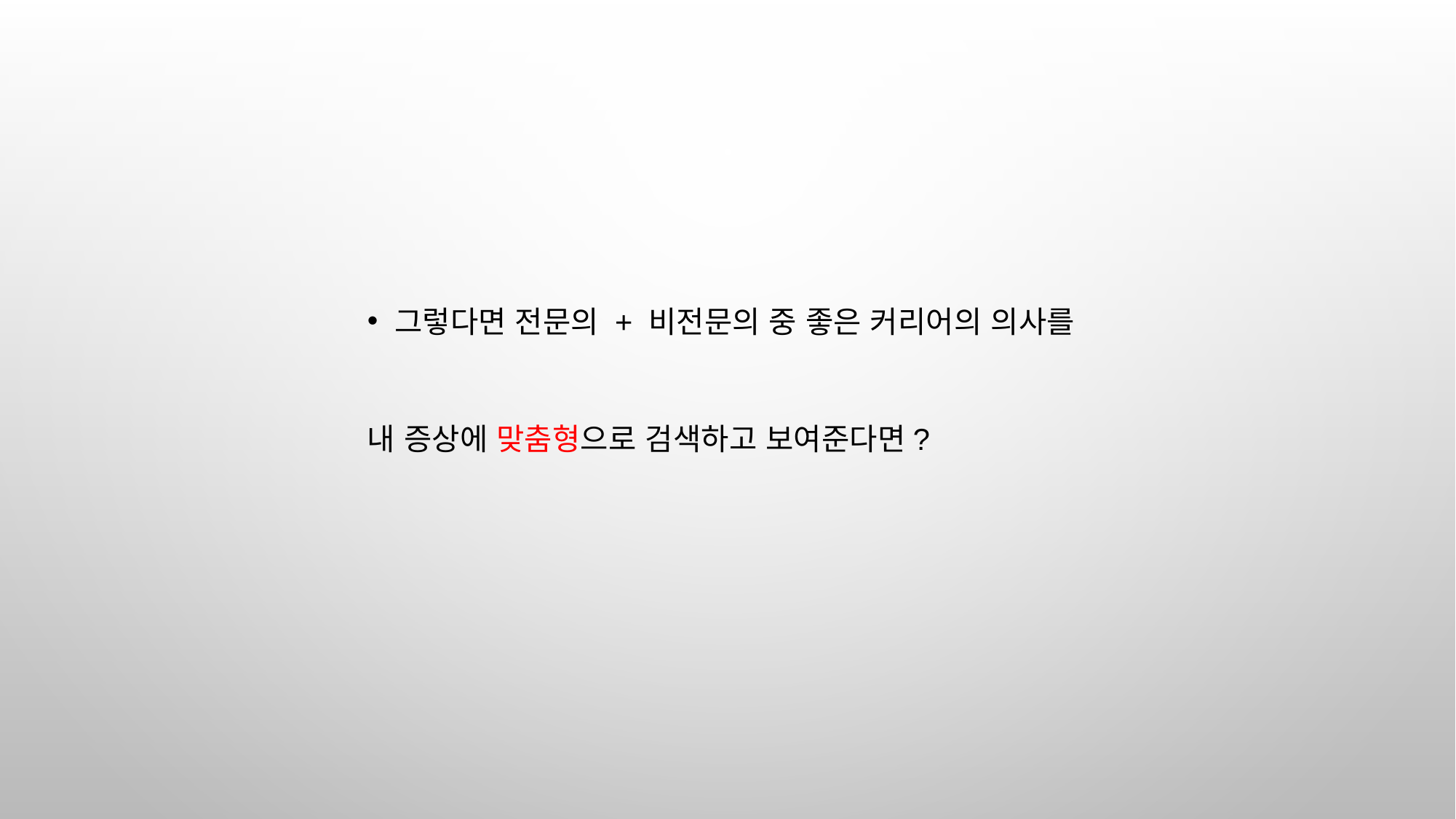

그렇다면 전문의 + 비전문의 중 좋은 커리어의 의사를

내 증상에 맞춤형으로 검색하고 보여준다면?